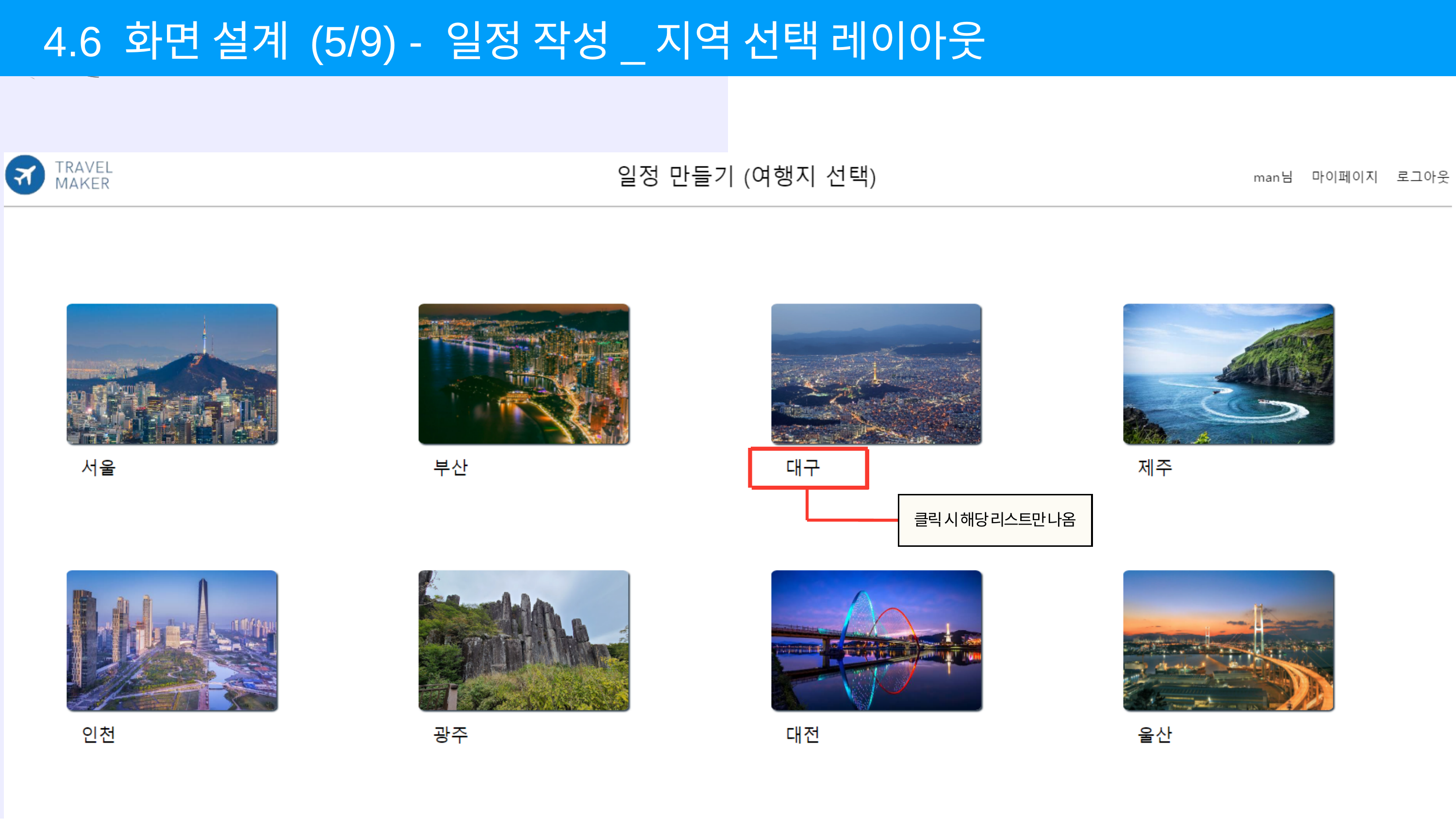

4.6 화면 설계 (5/9) - 일정 작성_지역 선택 레이아웃

클릭 시 해당 리스트만 나옴